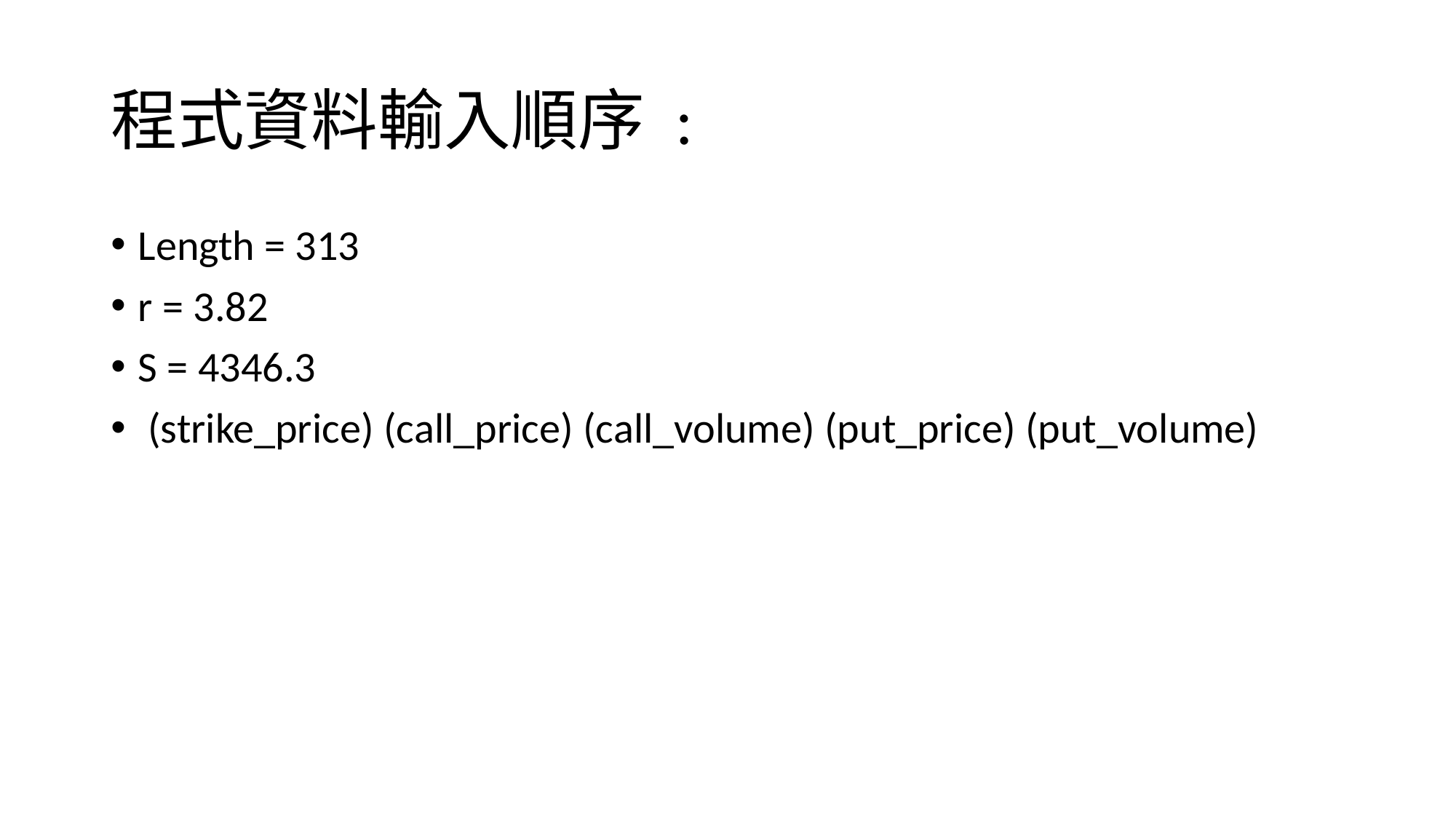

# 程式資料輸入順序 :
Length = 313
r = 3.82
S = 4346.3
 (strike_price) (call_price) (call_volume) (put_price) (put_volume)